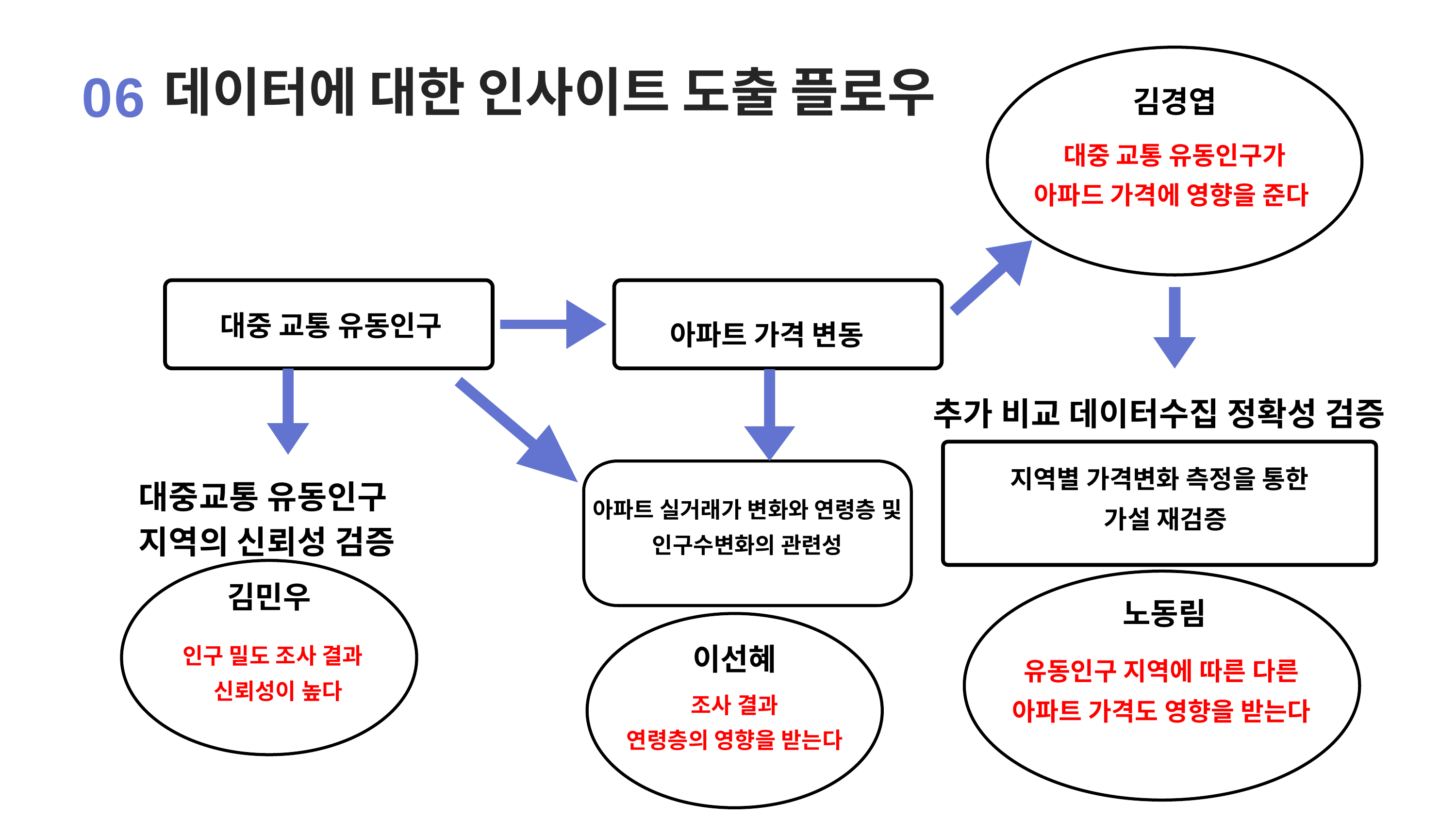

06
데이터에 대한 인사이트 도출 플로우

대중 교통 유동인구가
아파드 가격에 영향을 준다
김경엽

아파트 가격 변동

대중 교통 유동인구

추가 비교 데이터수집 정확성 검증

지역별 가격변화 측정을 통한
 가설 재검증

아파트 실거래가 변화와 연령층 및 인구수변화의 관련성
대중교통 유동인구
지역의 신뢰성 검증

인구 밀도 조사 결과
 신뢰성이 높다

유동인구 지역에 따른 다른 아파트 가격도 영향을 받는다
김민우
노동림

조사 결과
연령층의 영향을 받는다
이선혜